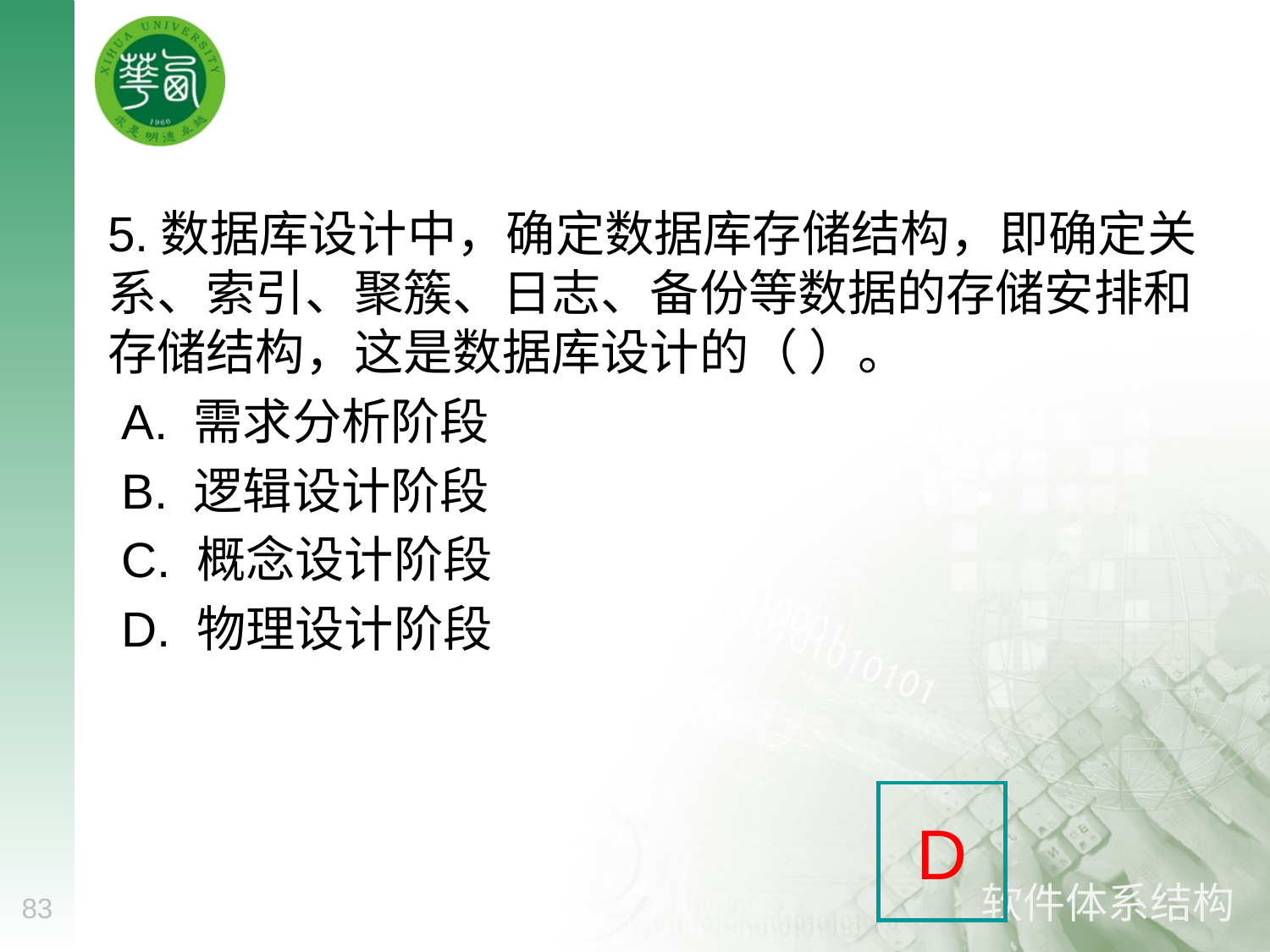

#
5.数据库设计中，确定数据库存储结构，即确定关系、索引、聚簇、日志、备份等数据的存储安排和存储结构，这是数据库设计的（ ）。
 A. 需求分析阶段
 B. 逻辑设计阶段
 C. 概念设计阶段
 D. 物理设计阶段
D
83